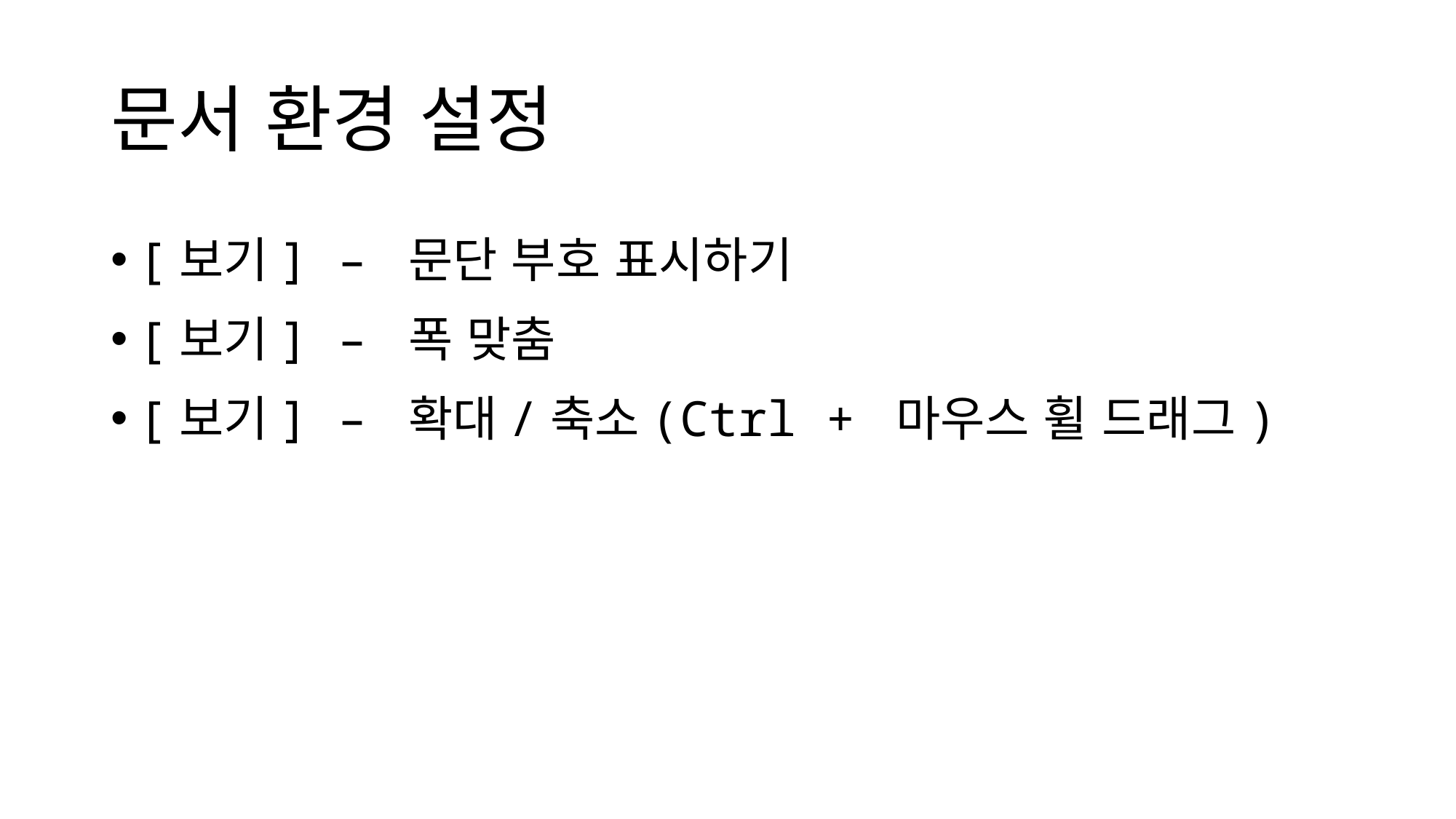

# 문서 환경 설정
[보기] – 문단 부호 표시하기
[보기] – 폭 맞춤
[보기] – 확대/축소(Ctrl + 마우스 휠 드래그)